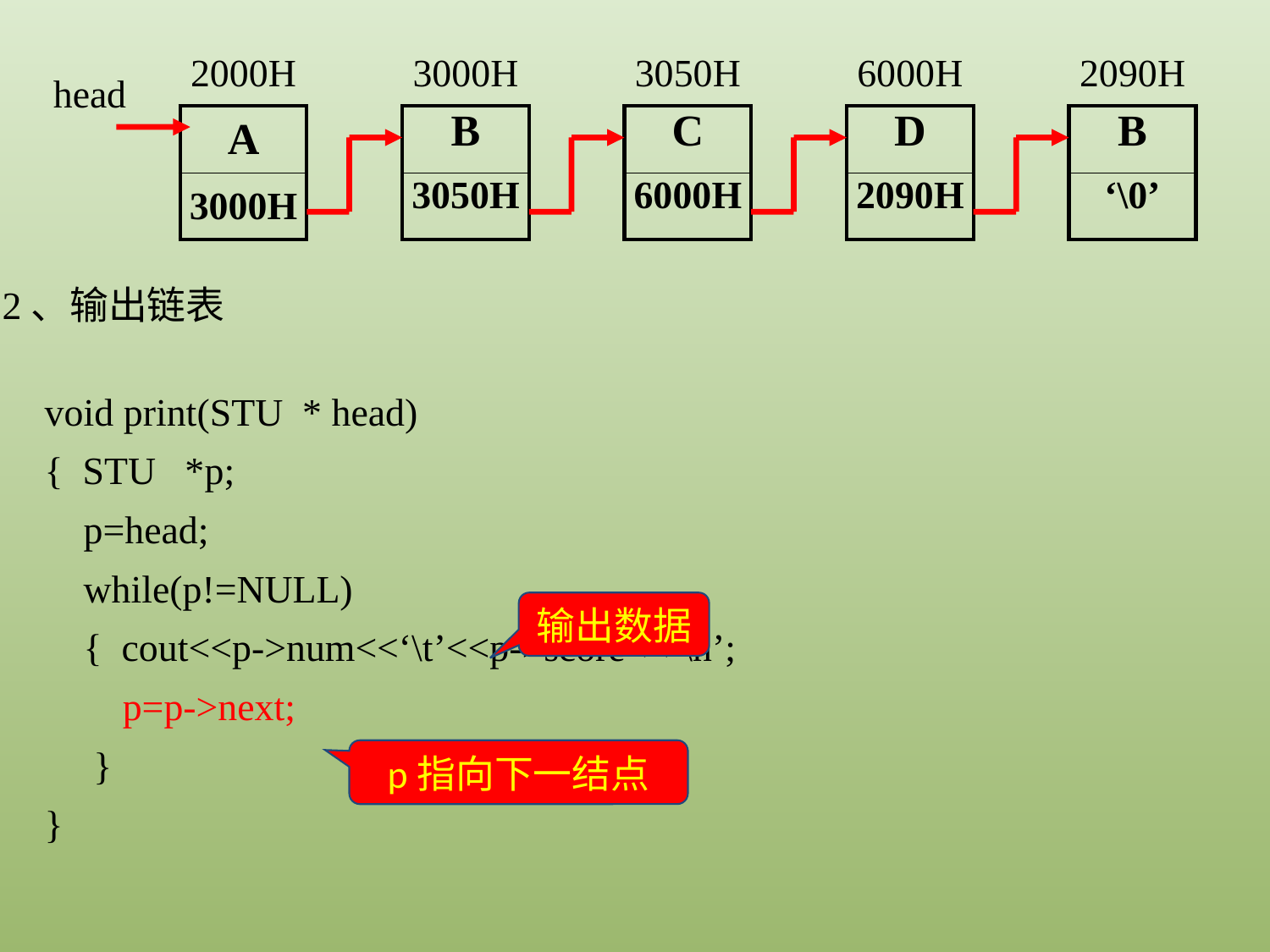

2000H
3000H
3050H
6000H
2090H
head

| A |
| --- |
| 3000H |
| B |
| --- |
| 3050H |
| C |
| --- |
| 6000H |
| D |
| --- |
| 2090H |
| B |
| --- |
| ‘\0’ |

2、输出链表
void print(STU  * head)
{  STU   *p;
    p=head;
    while(p!=NULL)
    {  cout<<p->num<<‘\t’<<p->score<<‘\n’;
        p=p->next;
     }
}
输出数据
p指向下一结点
574